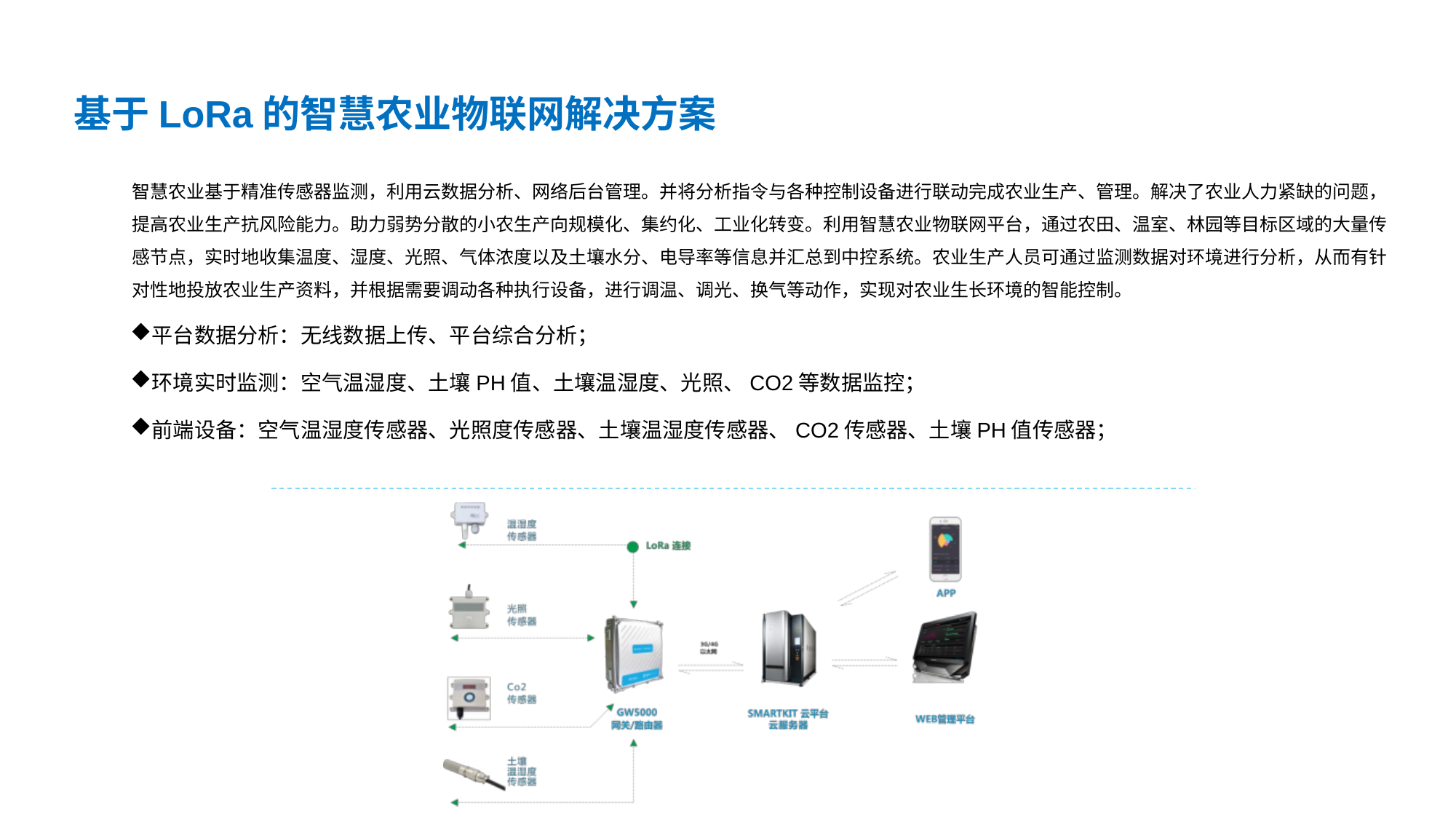

基于LoRa的智慧农业物联网解决方案
智慧农业基于精准传感器监测，利用云数据分析、网络后台管理。并将分析指令与各种控制设备进行联动完成农业生产、管理。解决了农业人力紧缺的问题，提高农业生产抗风险能力。助力弱势分散的小农生产向规模化、集约化、工业化转变。利用智慧农业物联网平台，通过农田、温室、林园等目标区域的大量传感节点，实时地收集温度、湿度、光照、气体浓度以及土壤水分、电导率等信息并汇总到中控系统。农业生产人员可通过监测数据对环境进行分析，从而有针对性地投放农业生产资料，并根据需要调动各种执行设备，进行调温、调光、换气等动作，实现对农业生长环境的智能控制。
平台数据分析：无线数据上传、平台综合分析；
环境实时监测：空气温湿度、土壤PH值、土壤温湿度、光照、CO2等数据监控；
前端设备：空气温湿度传感器、光照度传感器、土壤温湿度传感器、CO2传感器、土壤PH值传感器；